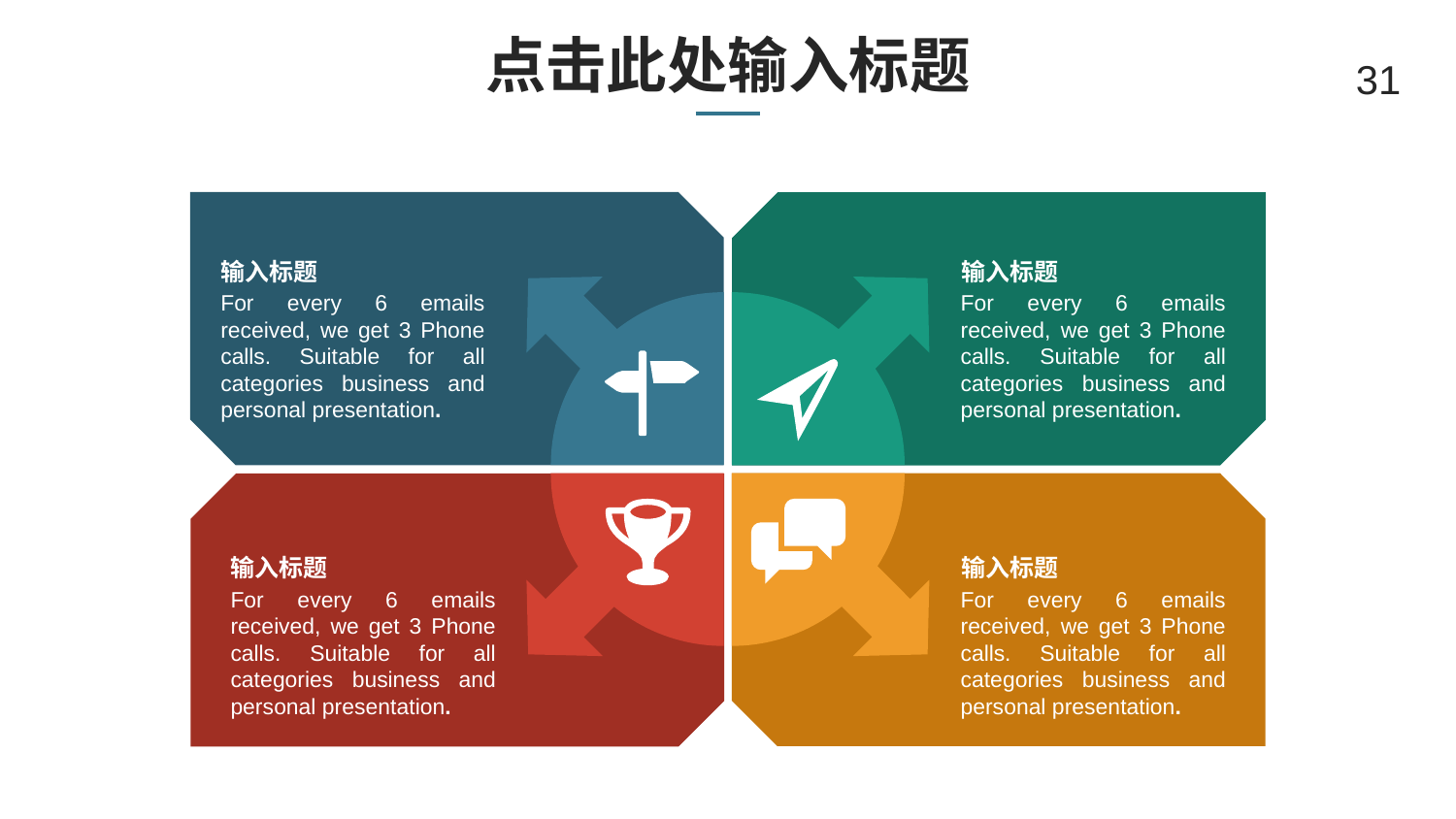

# 点击此处输入标题
31

输入标题
输入标题

For every 6 emails received, we get 3 Phone calls. Suitable for all categories business and personal presentation.
For every 6 emails received, we get 3 Phone calls. Suitable for all categories business and personal presentation.

输入标题
输入标题

For every 6 emails received, we get 3 Phone calls. Suitable for all categories business and personal presentation.
For every 6 emails received, we get 3 Phone calls. Suitable for all categories business and personal presentation.